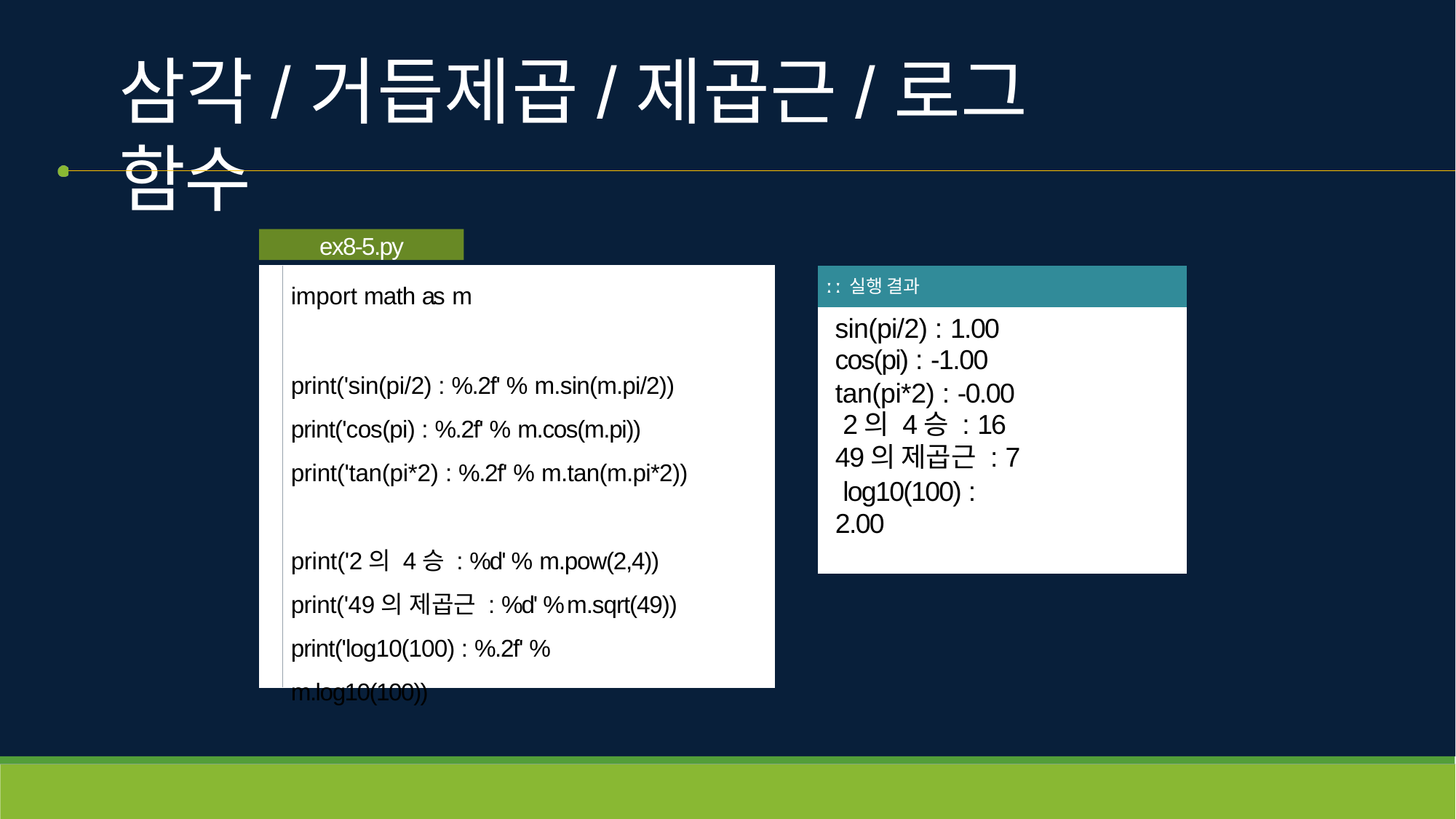

# 삼각/거듭제곱/제곱근/로그 함수

ex8-5.py

| ː ː 실행 결과 |
| --- |
| sin(pi/2) : 1.00 cos(pi) : -1.00 tan(pi\*2) : -0.00 2의 4승 : 16 49의 제곱근 : 7 log10(100) : 2.00 |
import math as m

print('sin(pi/2) : %.2f' % m.sin(m.pi/2))
print('cos(pi) : %.2f' % m.cos(m.pi))
print('tan(pi*2) : %.2f' % m.tan(m.pi*2))

print('2의 4승 : %d' % m.pow(2,4))  print('49의 제곱근 : %d' % m.sqrt(49))  print('log10(100) : %.2f' % m.log10(100))